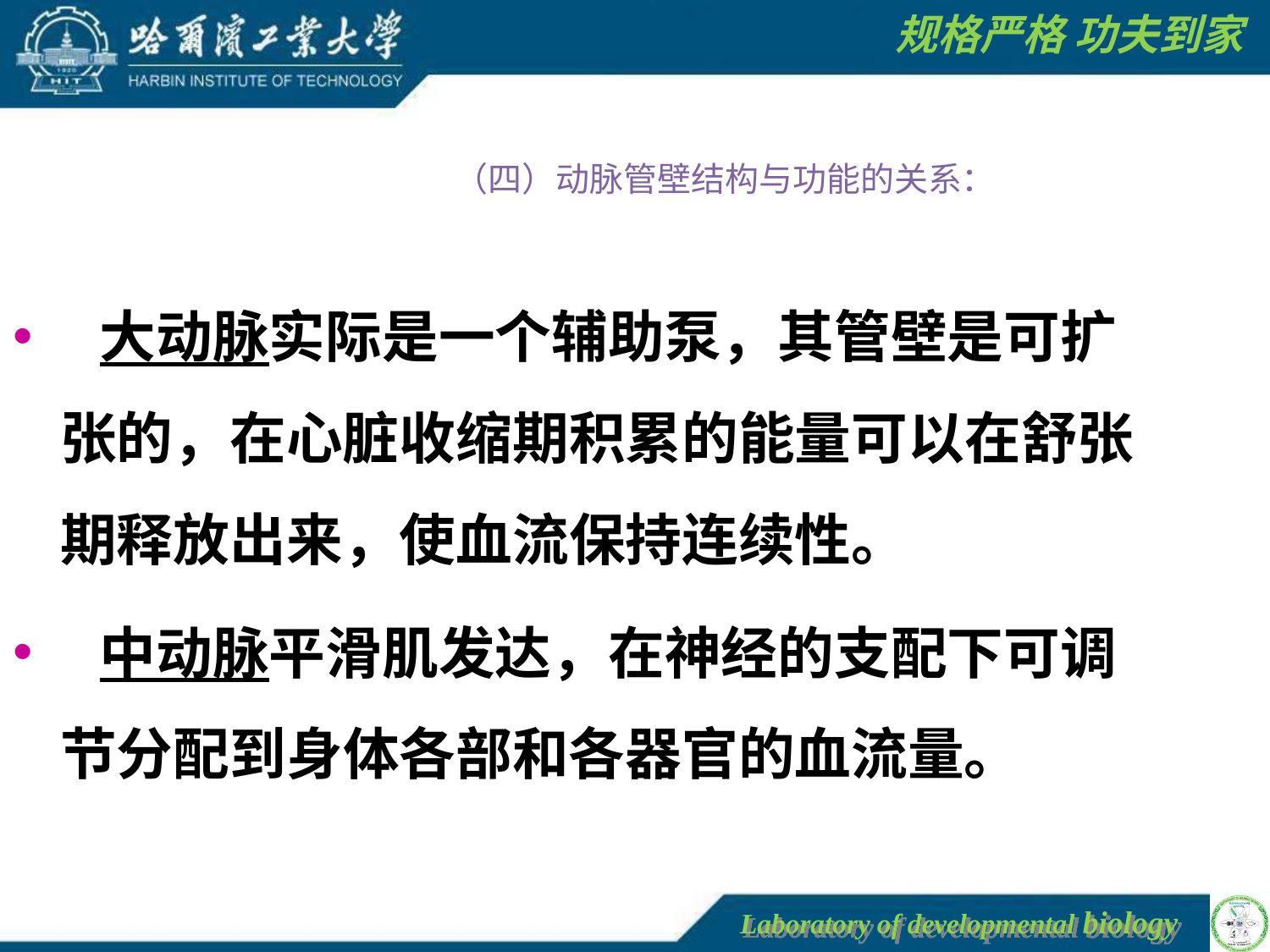

（四）动脉管壁结构与功能的关系：
  大动脉实际是一个辅助泵，其管壁是可扩张的，在心脏收缩期积累的能量可以在舒张期释放出来，使血流保持连续性。
  中动脉平滑肌发达，在神经的支配下可调节分配到身体各部和各器官的血流量。